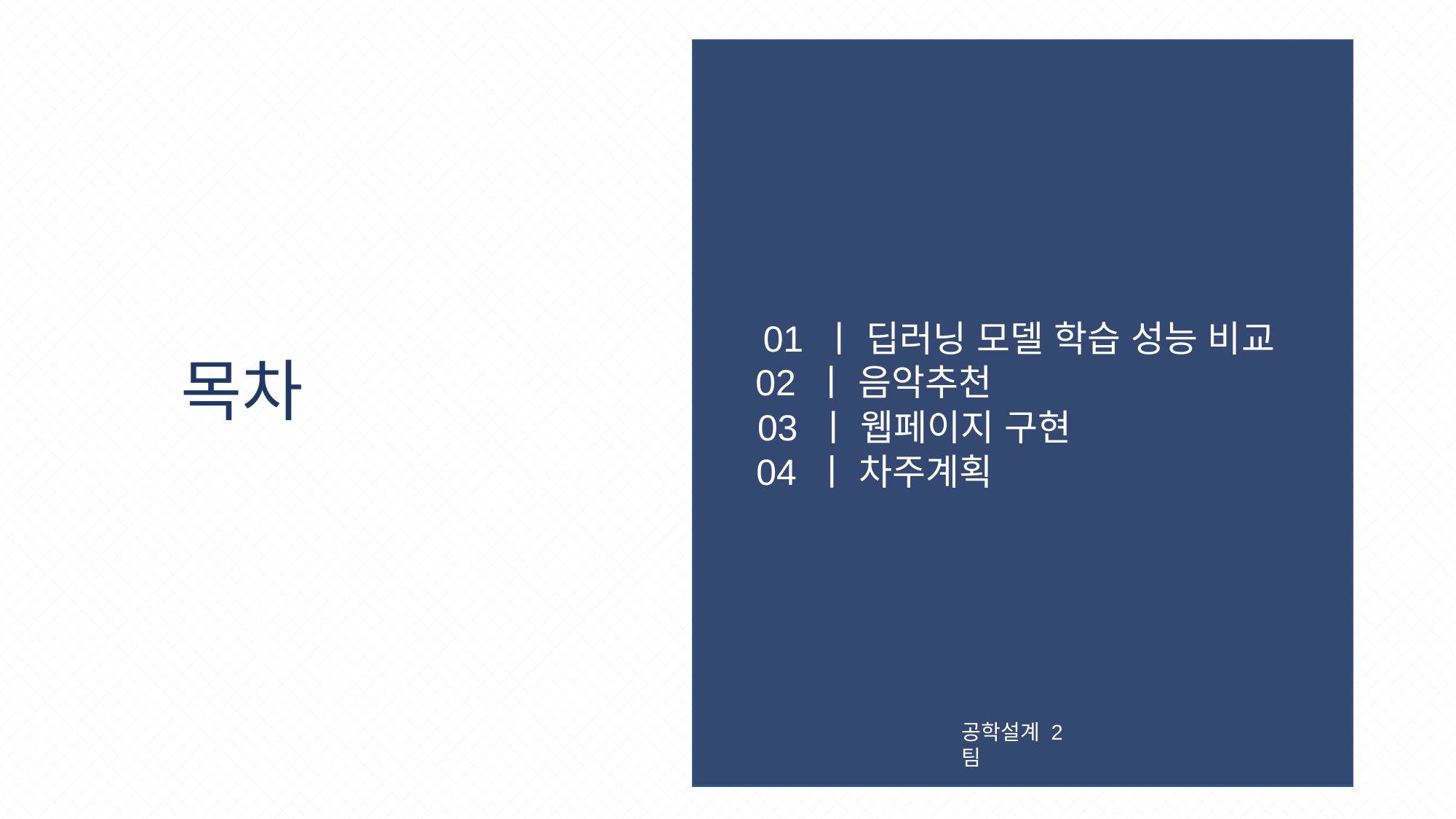

목차
01 ㅣ 딥러닝 모델 학습 성능 비교
02 ㅣ 음악추천
03 ㅣ 웹페이지 구현
04 ㅣ 차주계획
공학설계 2팀